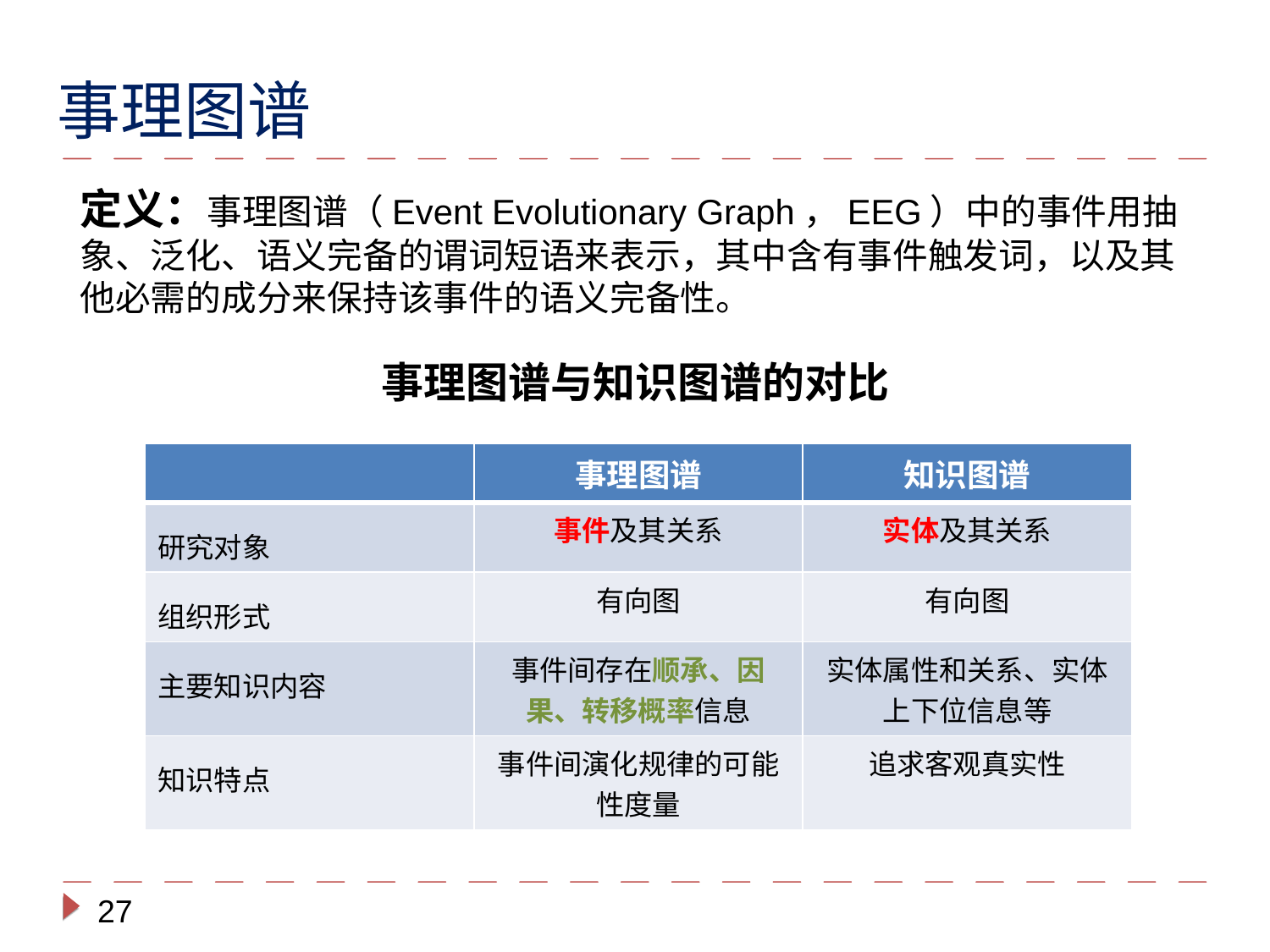

事理图谱

定义：事理图谱（Event Evolutionary Graph，EEG）中的事件用抽象、泛化、语义完备的谓词短语来表示，其中含有事件触发词，以及其他必需的成分来保持该事件的语义完备性。

事理图谱与知识图谱的对比

|  | 事理图谱 | 知识图谱 |
| --- | --- | --- |
| 研究对象 | 事件及其关系 | 实体及其关系 |
| 组织形式 | 有向图 | 有向图 |
| 主要知识内容 | 事件间存在顺承、因果、转移概率信息 | 实体属性和关系、实体上下位信息等 |
| 知识特点 | 事件间演化规律的可能性度量 | 追求客观真实性 |
27